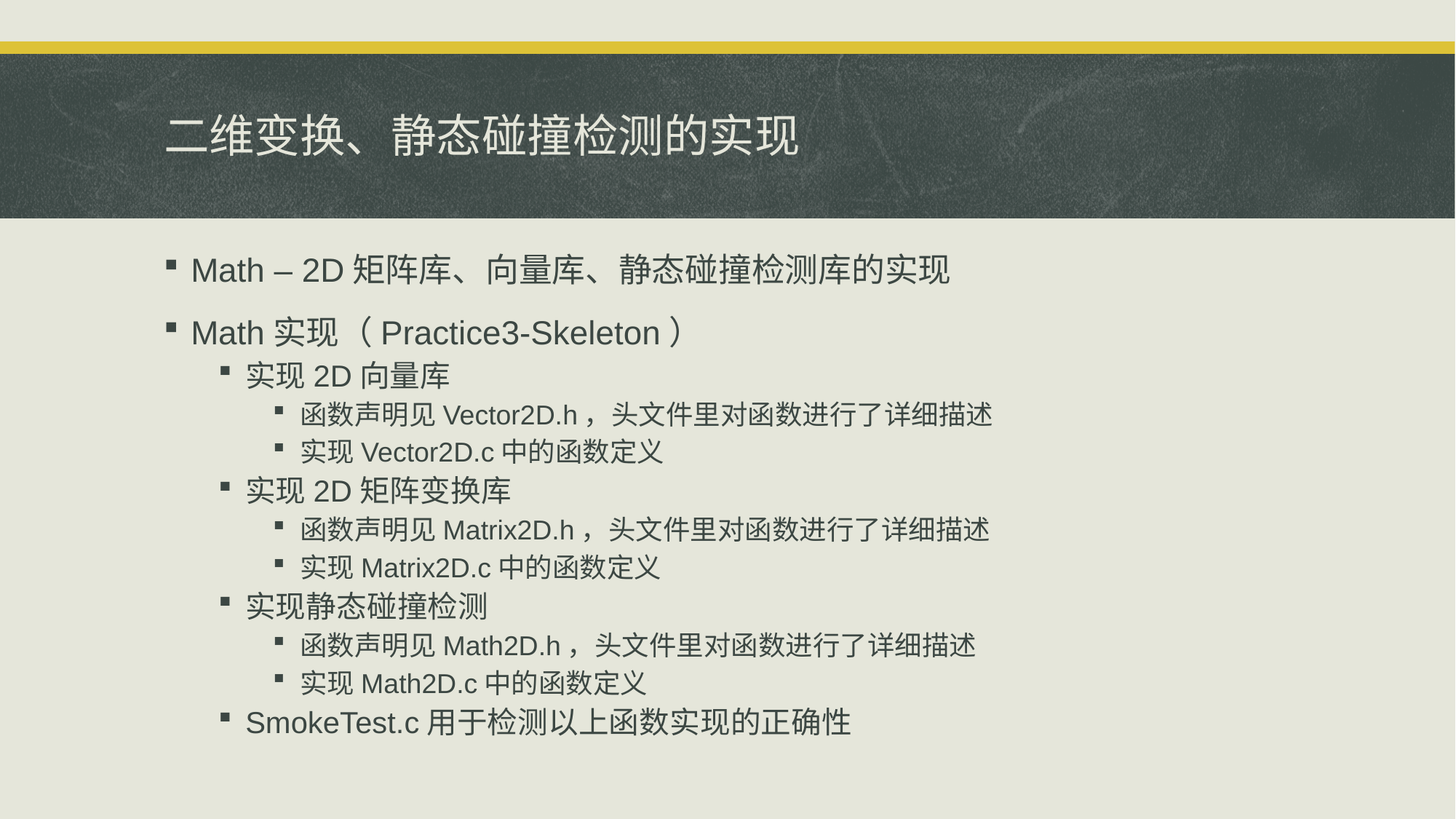

# 二维变换、静态碰撞检测的实现
Math – 2D矩阵库、向量库、静态碰撞检测库的实现
Math实现（Practice3-Skeleton）
实现2D向量库
函数声明见Vector2D.h，头文件里对函数进行了详细描述
实现Vector2D.c中的函数定义
实现2D矩阵变换库
函数声明见Matrix2D.h，头文件里对函数进行了详细描述
实现Matrix2D.c中的函数定义
实现静态碰撞检测
函数声明见Math2D.h，头文件里对函数进行了详细描述
实现Math2D.c中的函数定义
SmokeTest.c用于检测以上函数实现的正确性